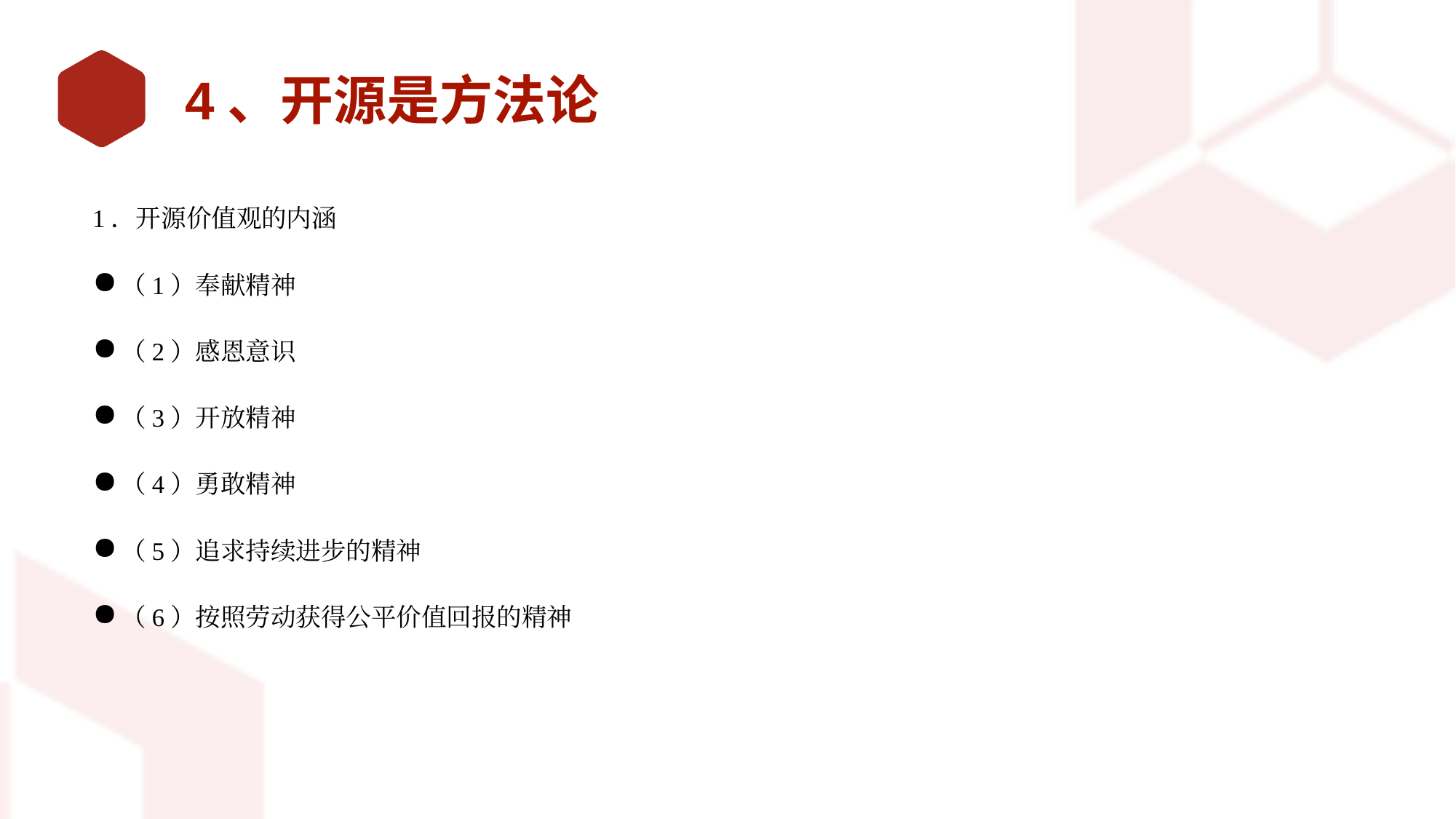

# 4、开源是方法论
1．开源价值观的内涵
（1）奉献精神
（2）感恩意识
（3）开放精神
（4）勇敢精神
（5）追求持续进步的精神
（6）按照劳动获得公平价值回报的精神